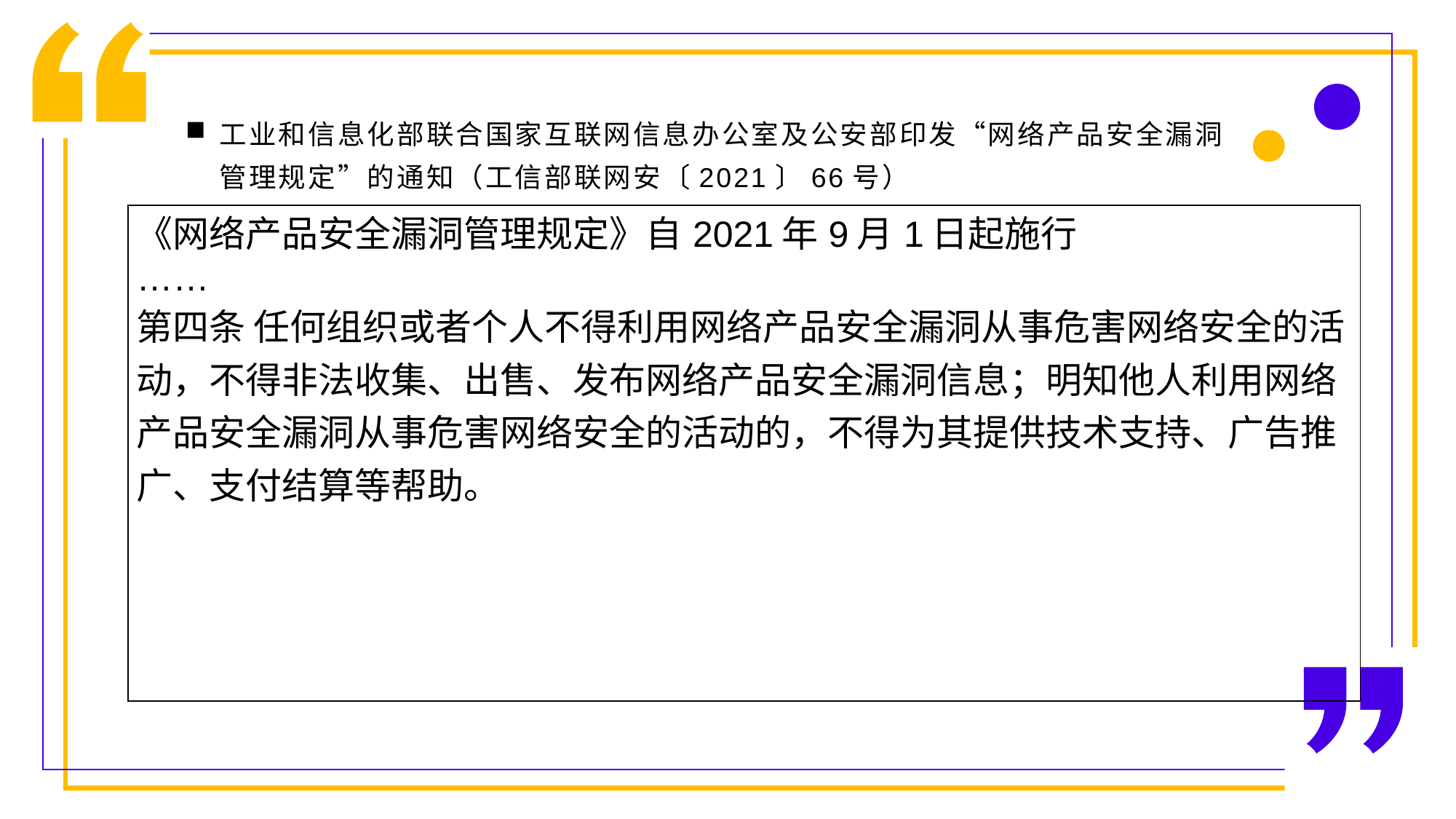

工业和信息化部联合国家互联网信息办公室及公安部印发“网络产品安全漏洞管理规定”的通知（工信部联网安〔2021〕66号）

| 《网络产品安全漏洞管理规定》自2021年9月1日起施行 …… 第四条 任何组织或者个人不得利用网络产品安全漏洞从事危害网络安全的活动，不得非法收集、出售、发布网络产品安全漏洞信息；明知他人利用网络产品安全漏洞从事危害网络安全的活动的，不得为其提供技术支持、广告推广、支付结算等帮助。 |
| --- |